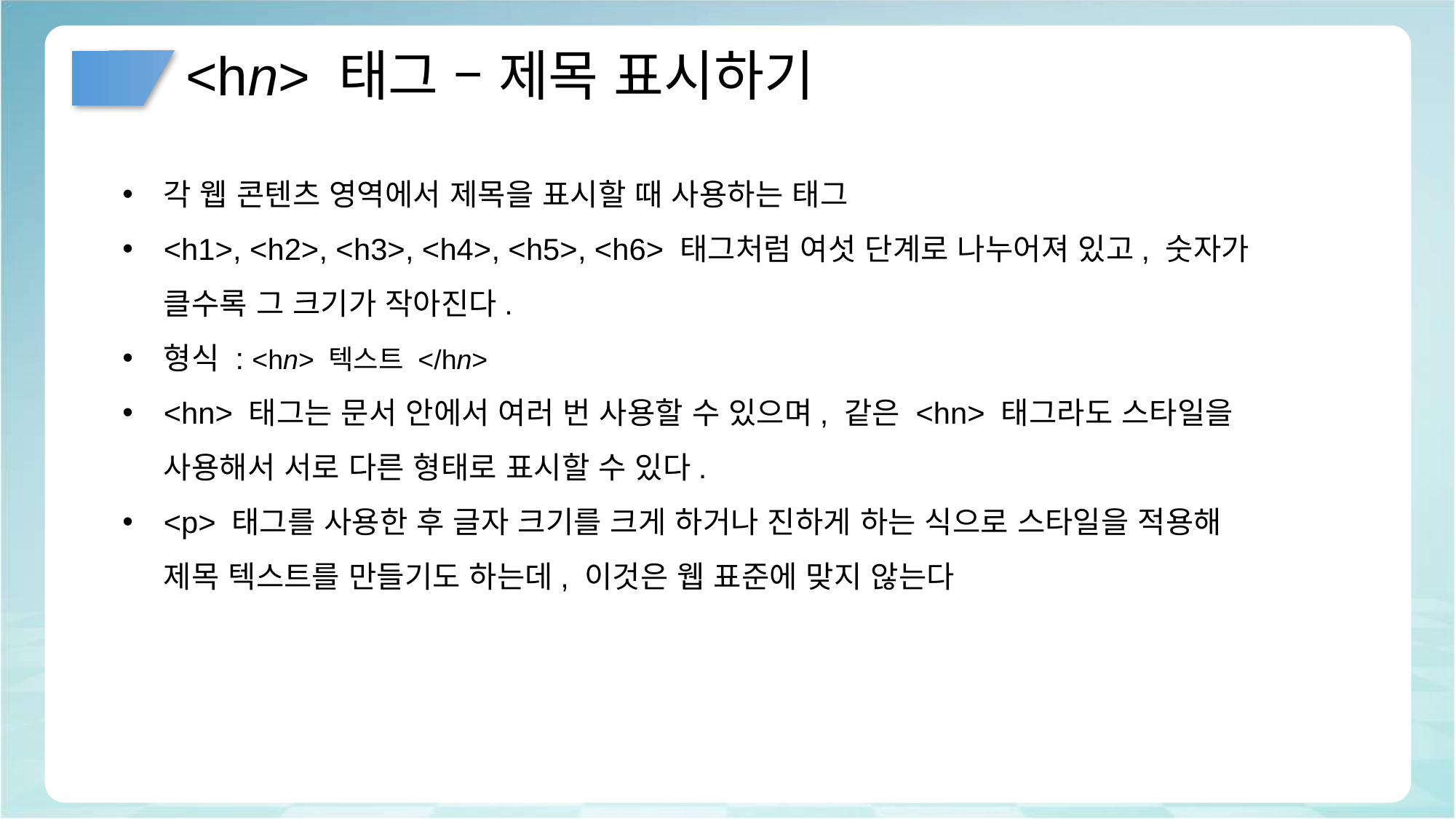

# <hn> 태그 – 제목 표시하기
각 웹 콘텐츠 영역에서 제목을 표시할 때 사용하는 태그
<h1>, <h2>, <h3>, <h4>, <h5>, <h6> 태그처럼 여섯 단계로 나누어져 있고, 숫자가 클수록 그 크기가 작아진다.
형식 : <hn> 텍스트 </hn>
<hn> 태그는 문서 안에서 여러 번 사용할 수 있으며, 같은 <hn> 태그라도 스타일을 사용해서 서로 다른 형태로 표시할 수 있다.
<p> 태그를 사용한 후 글자 크기를 크게 하거나 진하게 하는 식으로 스타일을 적용해 제목 텍스트를 만들기도 하는데, 이것은 웹 표준에 맞지 않는다